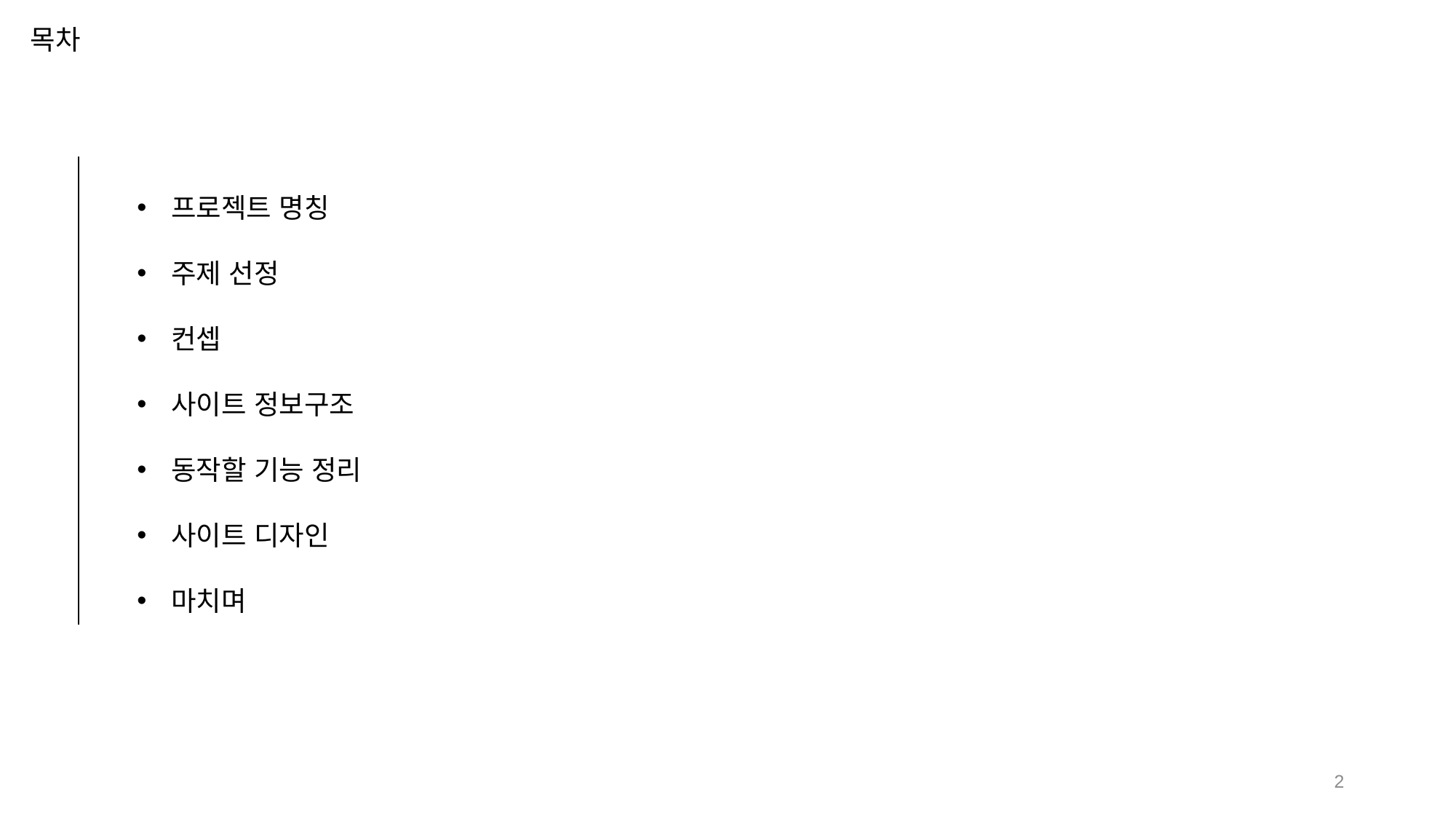

목차
프로젝트 명칭
주제 선정
컨셉
사이트 정보구조
동작할 기능 정리
사이트 디자인
마치며
2